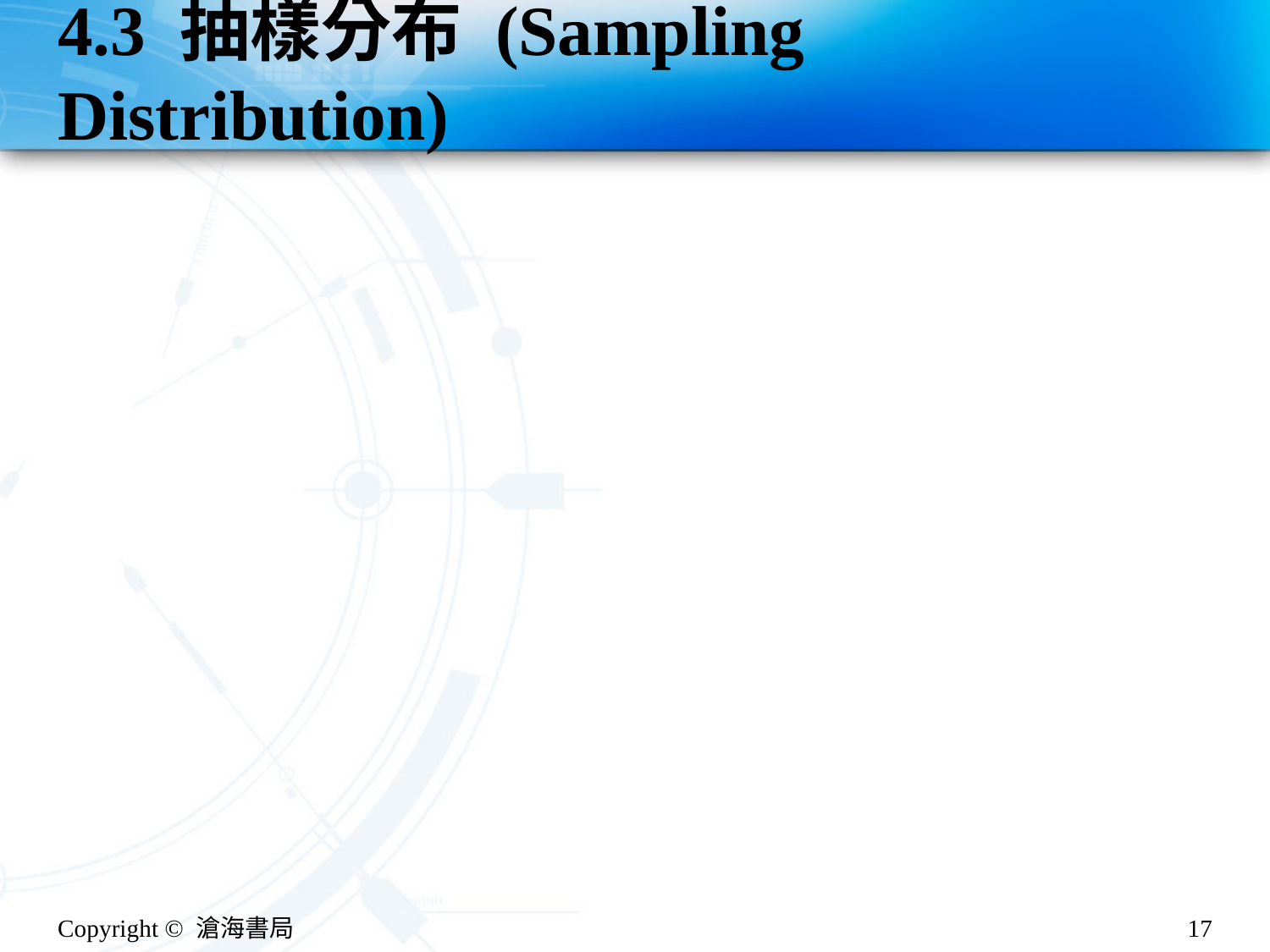

# 4.3 抽樣分布 (Sampling Distribution)
Copyright © 滄海書局
17